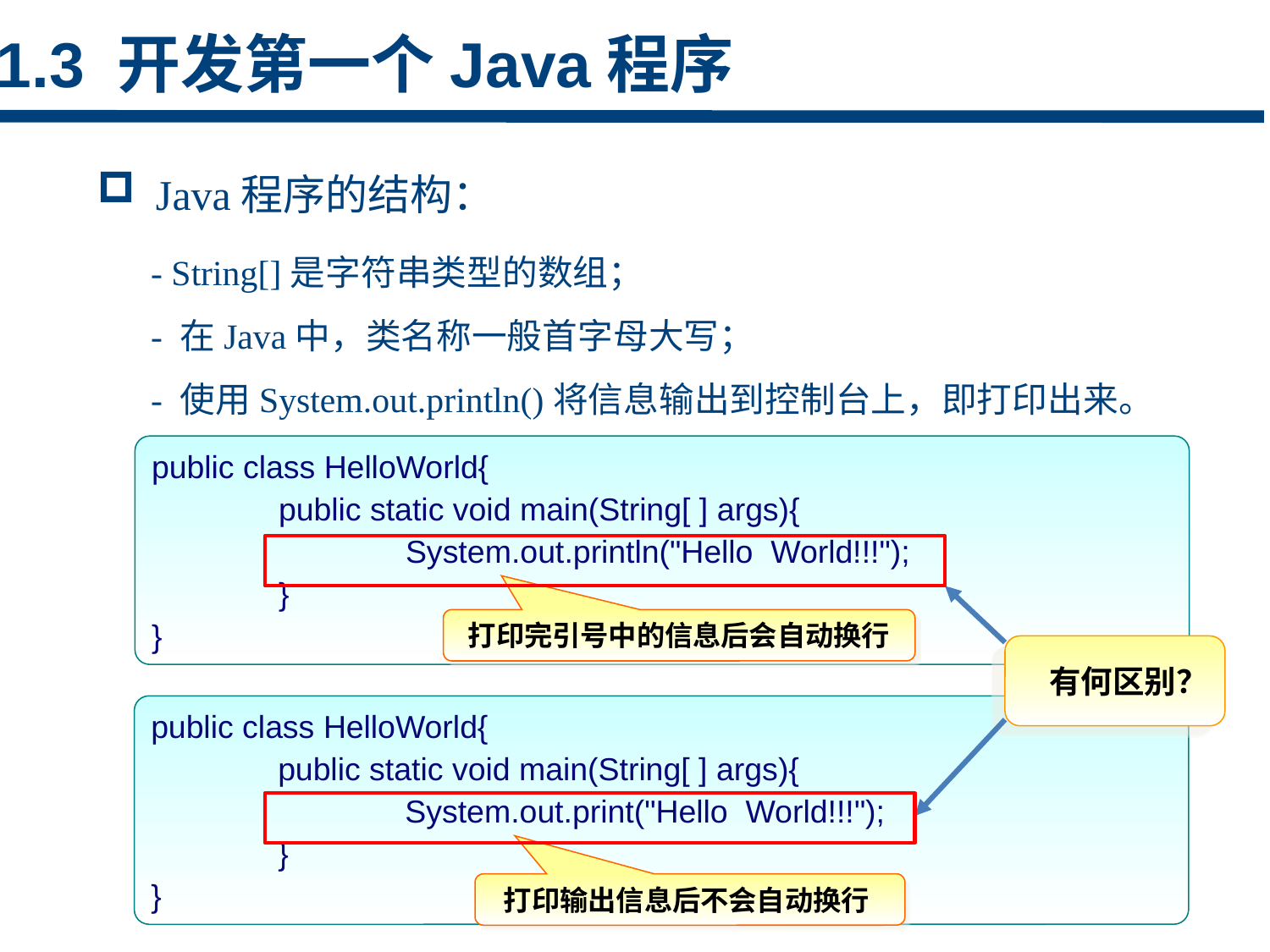

1.3 开发第一个Java程序
 Java程序的结构：
      - String[]是字符串类型的数组；
      - 在Java中，类名称一般首字母大写；
      - 使用System.out.println()将信息输出到控制台上，即打印出来。

点击添加文本
点击添加文本
public class HelloWorld{
	public static void main(String[ ] args){
		System.out.println("Hello  World!!!");
	}
}

有何区别？
点击添加文本
打印完引号中的信息后会自动换行
public class HelloWorld{
	public static void main(String[ ] args){
		System.out.print("Hello  World!!!");
	}
}
点击添加文本

打印输出信息后不会自动换行